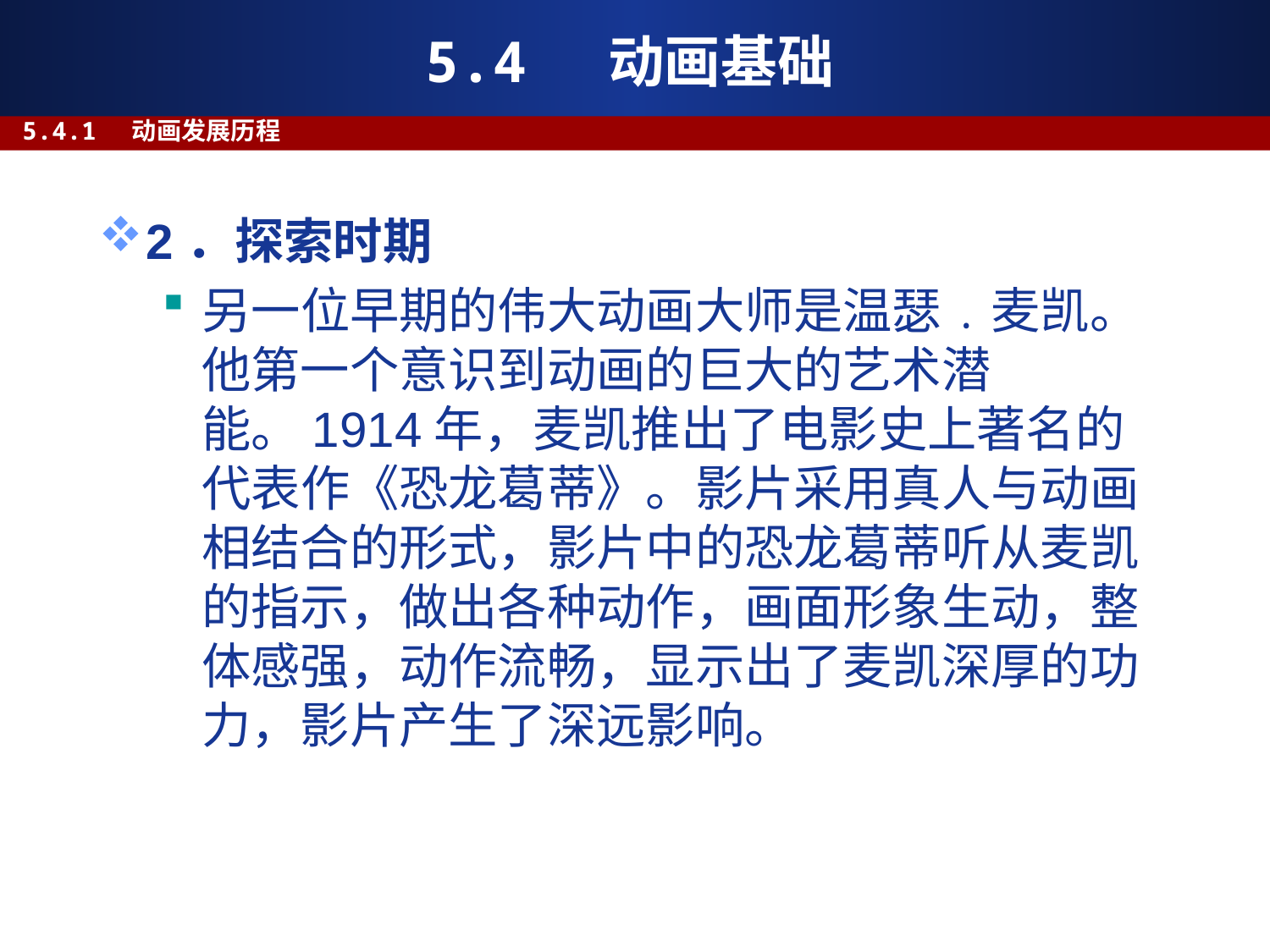

# 5.4  动画基础
5.4.1  动画发展历程
2．探索时期
另一位早期的伟大动画大师是温瑟﹒麦凯。他第一个意识到动画的巨大的艺术潜能。1914年，麦凯推出了电影史上著名的代表作《恐龙葛蒂》。影片采用真人与动画相结合的形式，影片中的恐龙葛蒂听从麦凯的指示，做出各种动作，画面形象生动，整体感强，动作流畅，显示出了麦凯深厚的功力，影片产生了深远影响。